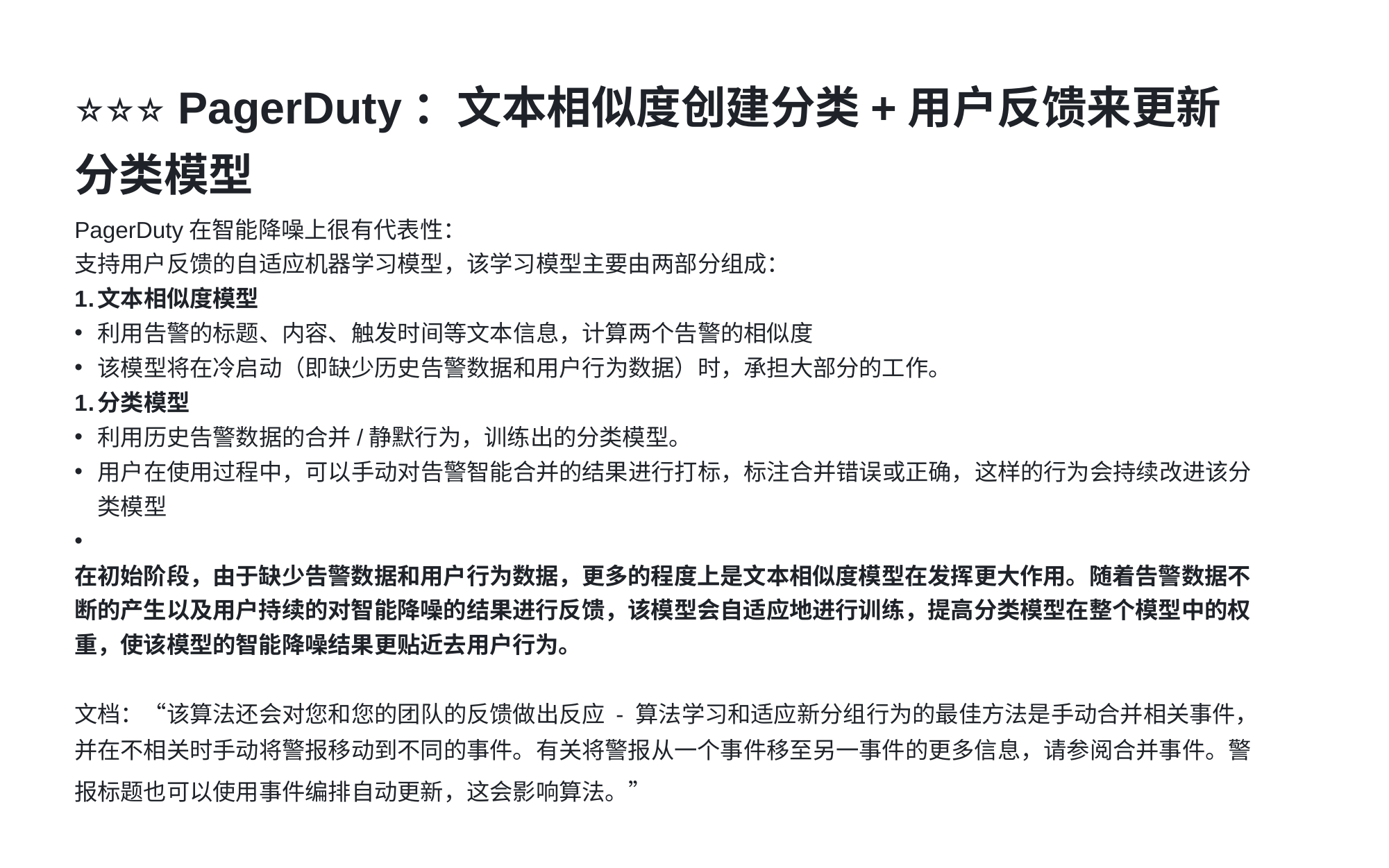

⭐⭐⭐ PagerDuty：文本相似度创建分类+用户反馈来更新分类模型
PagerDuty在智能降噪上很有代表性：
支持用户反馈的自适应机器学习模型，该学习模型主要由两部分组成：
文本相似度模型
利用告警的标题、内容、触发时间等文本信息，计算两个告警的相似度
该模型将在冷启动（即缺少历史告警数据和用户行为数据）时，承担大部分的工作。
分类模型
利用历史告警数据的合并/静默行为，训练出的分类模型。
用户在使用过程中，可以手动对告警智能合并的结果进行打标，标注合并错误或正确，这样的行为会持续改进该分类模型

在初始阶段，由于缺少告警数据和用户行为数据，更多的程度上是文本相似度模型在发挥更大作用。随着告警数据不断的产生以及用户持续的对智能降噪的结果进行反馈，该模型会自适应地进行训练，提高分类模型在整个模型中的权重，使该模型的智能降噪结果更贴近去用户行为。

文档：“该算法还会对您和您的团队的反馈做出反应 - 算法学习和适应新分组行为的最佳方法是手动合并相关事件，并在不相关时手动将警报移动到不同的事件。有关将警报从一个事件移至另一事件的更多信息，请参阅合并事件。警报标题也可以使用事件编排自动更新，这会影响算法。”